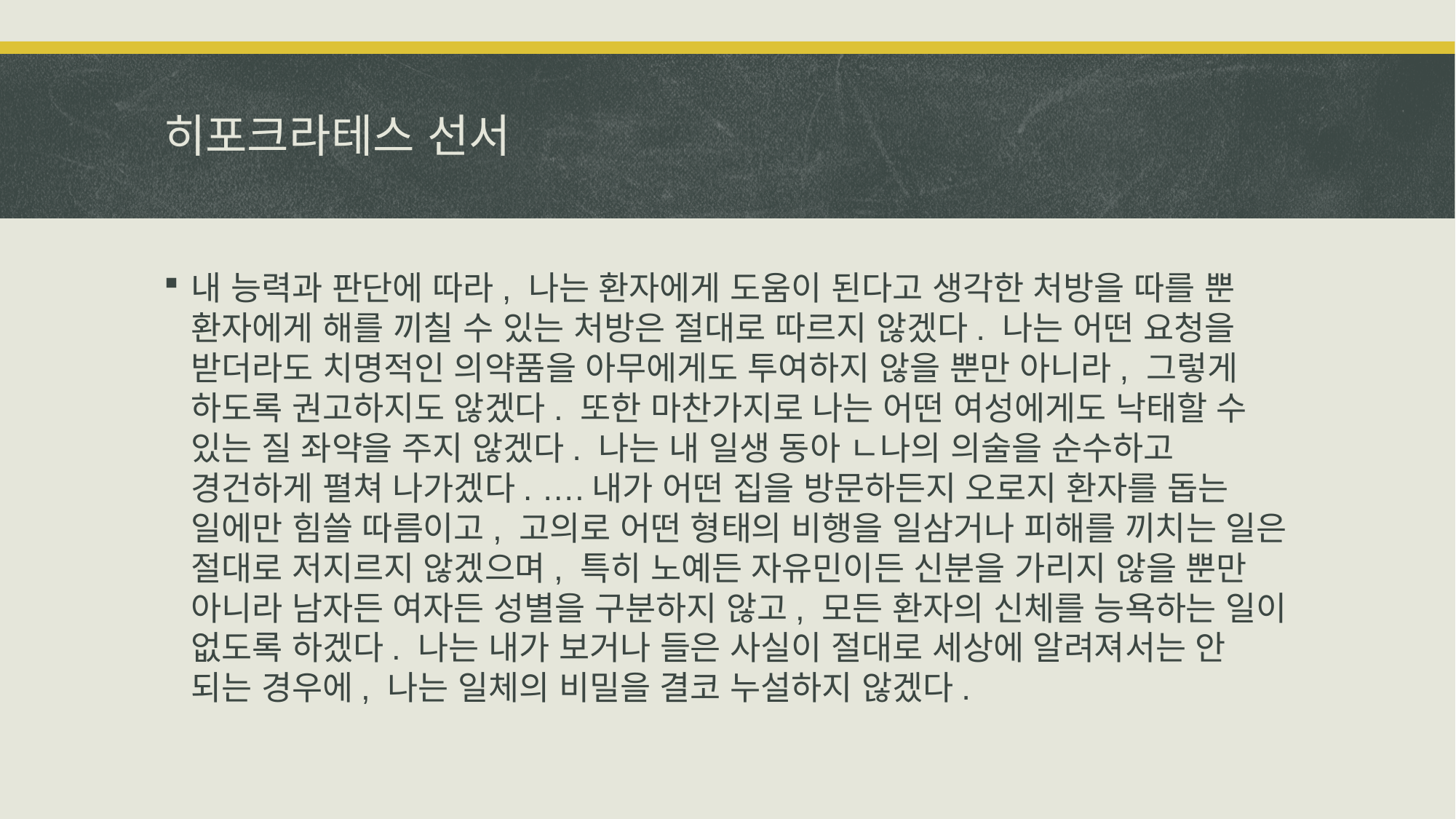

# 히포크라테스 선서
내 능력과 판단에 따라, 나는 환자에게 도움이 된다고 생각한 처방을 따를 뿐 환자에게 해를 끼칠 수 있는 처방은 절대로 따르지 않겠다. 나는 어떤 요청을 받더라도 치명적인 의약품을 아무에게도 투여하지 않을 뿐만 아니라, 그렇게 하도록 권고하지도 않겠다. 또한 마찬가지로 나는 어떤 여성에게도 낙태할 수 있는 질 좌약을 주지 않겠다. 나는 내 일생 동아 ㄴ나의 의술을 순수하고 경건하게 펼쳐 나가겠다. ….내가 어떤 집을 방문하든지 오로지 환자를 돕는 일에만 힘쓸 따름이고, 고의로 어떤 형태의 비행을 일삼거나 피해를 끼치는 일은 절대로 저지르지 않겠으며, 특히 노예든 자유민이든 신분을 가리지 않을 뿐만 아니라 남자든 여자든 성별을 구분하지 않고, 모든 환자의 신체를 능욕하는 일이 없도록 하겠다. 나는 내가 보거나 들은 사실이 절대로 세상에 알려져서는 안 되는 경우에, 나는 일체의 비밀을 결코 누설하지 않겠다.